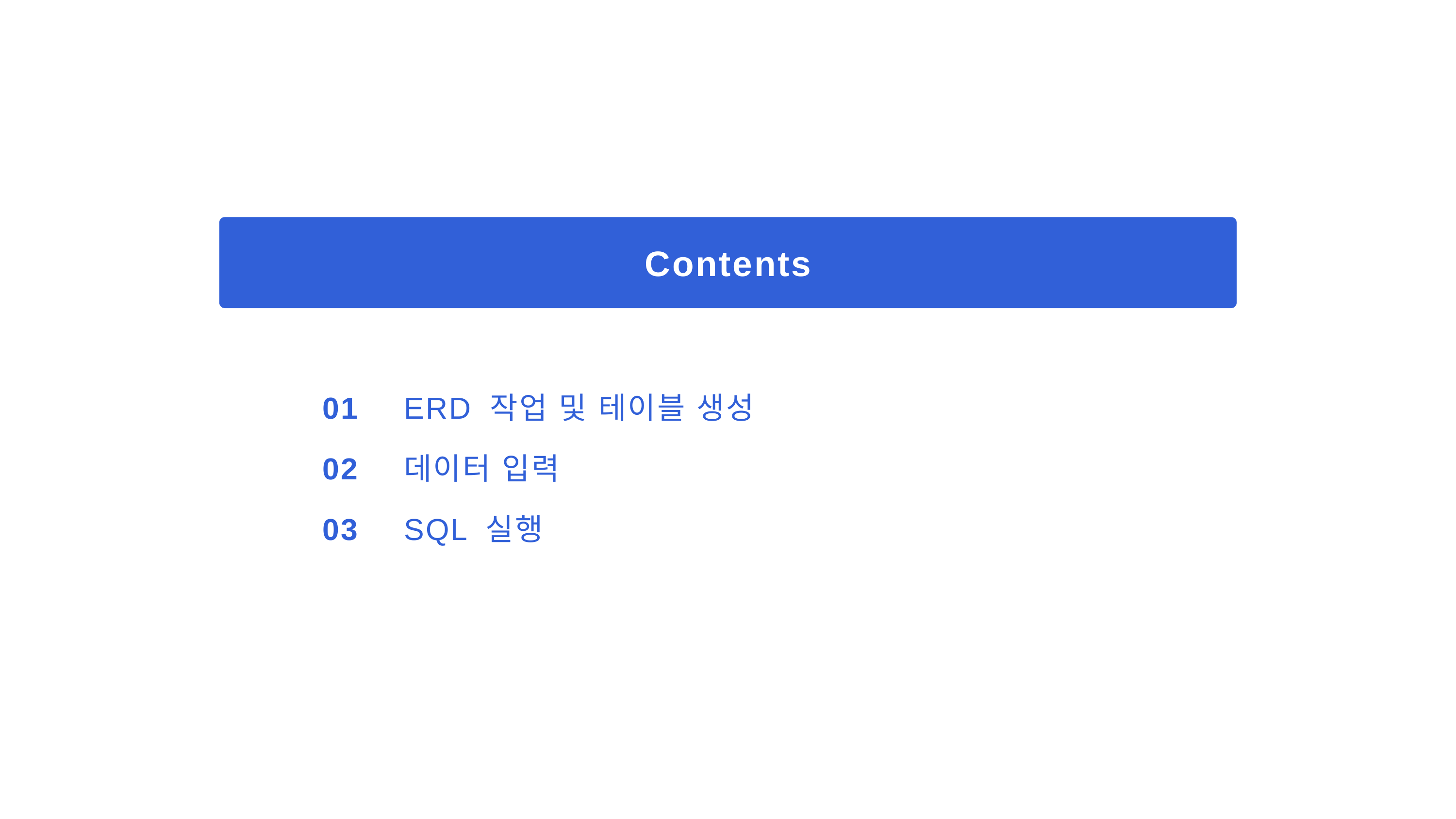

Contents
01
02
03
ERD 작업 및 테이블 생성
데이터 입력
SQL 실행